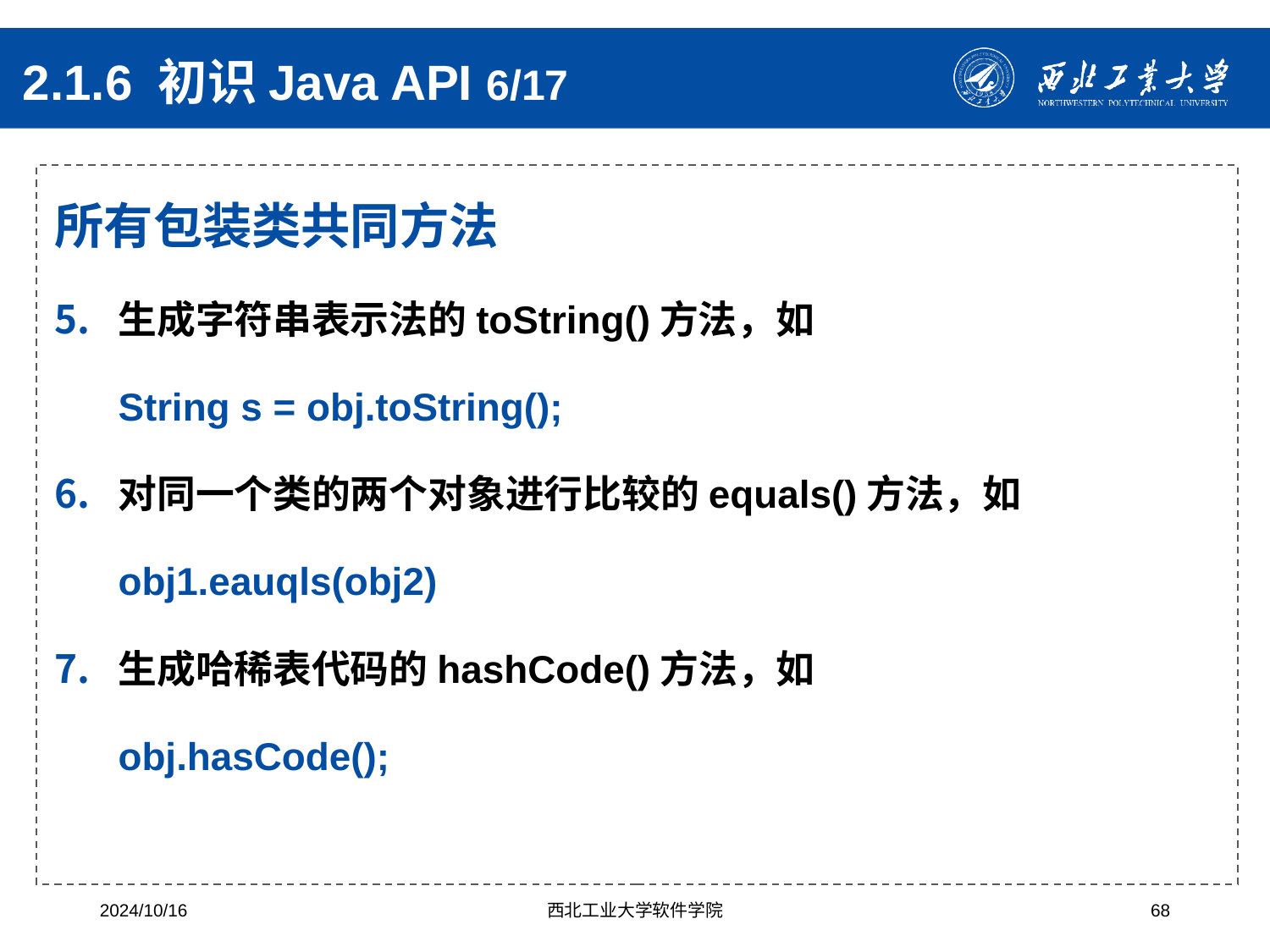

# 2.1.6 初识Java API 6/17
所有包装类共同方法
生成字符串表示法的toString()方法，如
String s = obj.toString();
对同一个类的两个对象进行比较的equals()方法，如
obj1.eauqls(obj2)
生成哈稀表代码的hashCode()方法，如
obj.hasCode();

2024/10/16
西北工业大学软件学院
68